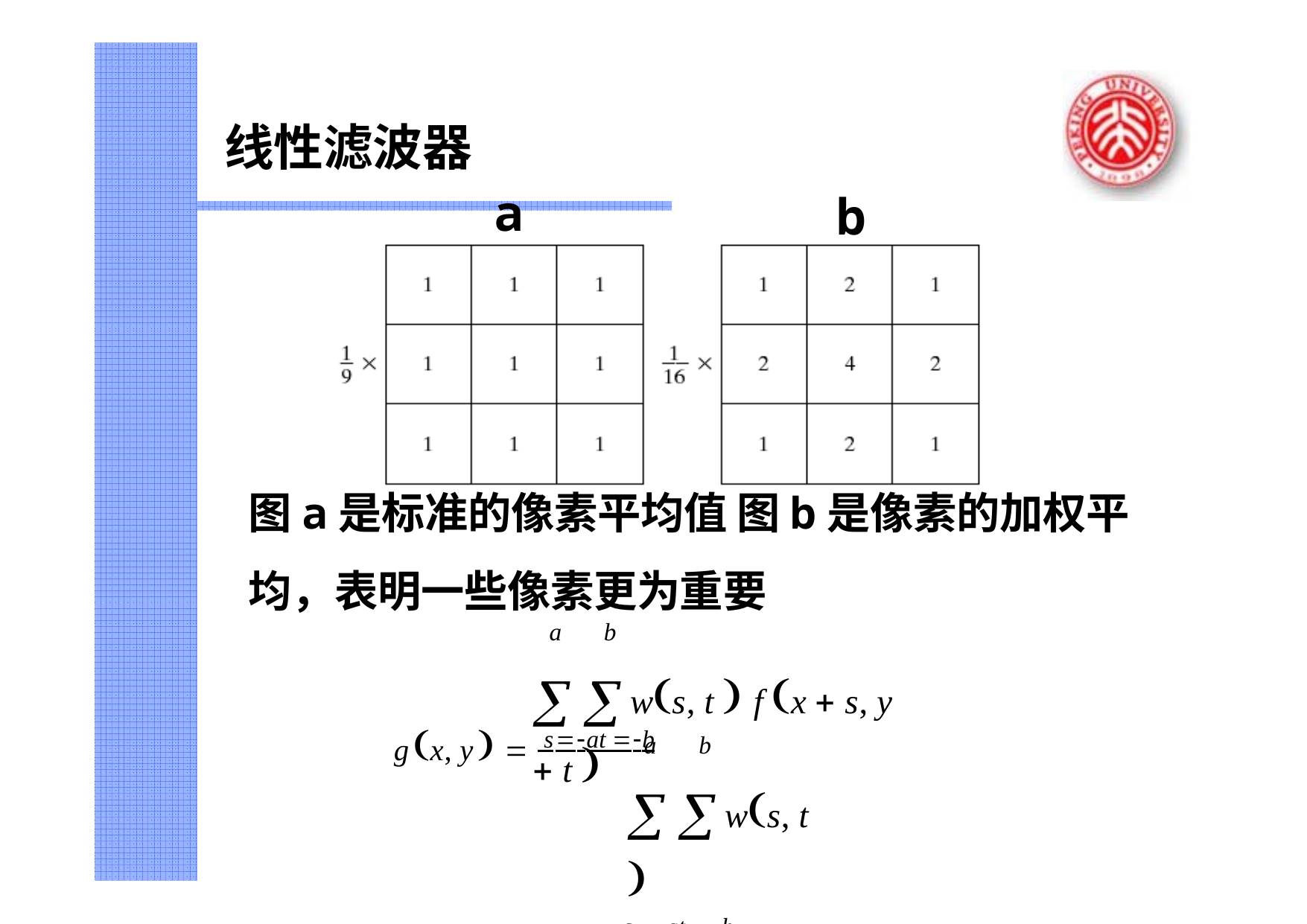

# 线性滤波器
a
b

图a是标准的像素平均值 图b是像素的加权平均，表明一些像素更为重要
a	b
∑∑w(s, t ) f (x + s, y + t )
g(x, y) =  s=−at =−b
a	b
∑∑w(s, t )
s=−at =−b